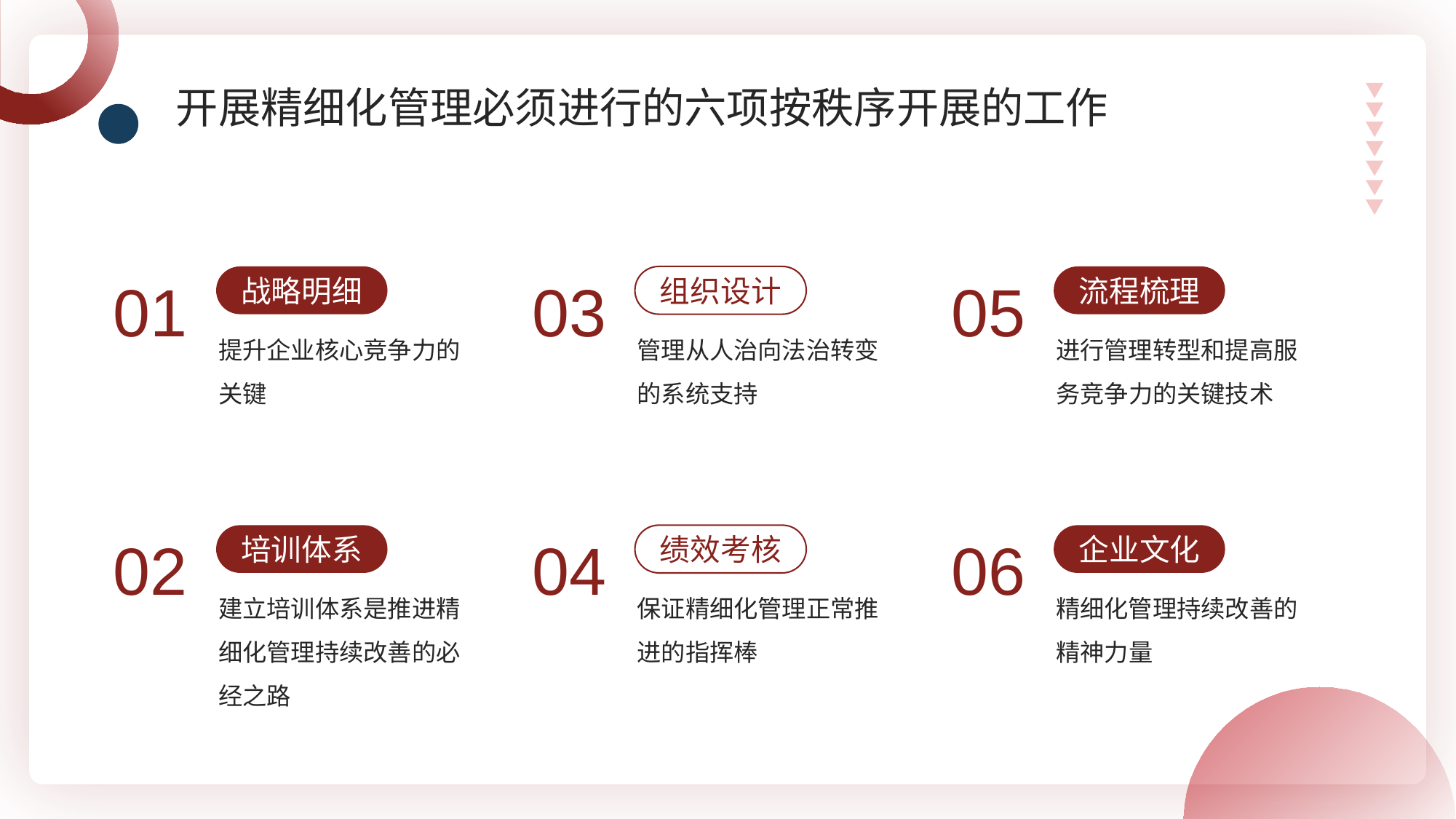

开展精细化管理必须进行的六项按秩序开展的工作
01

提升企业核心竞争力的关键
战略明细
03

管理从人治向法治转变的系统支持
组织设计
05

进行管理转型和提高服务竞争力的关键技术
流程梳理
02

建立培训体系是推进精细化管理持续改善的必经之路
培训体系
04

保证精细化管理正常推进的指挥棒
绩效考核
06

精细化管理持续改善的精神力量
企业文化